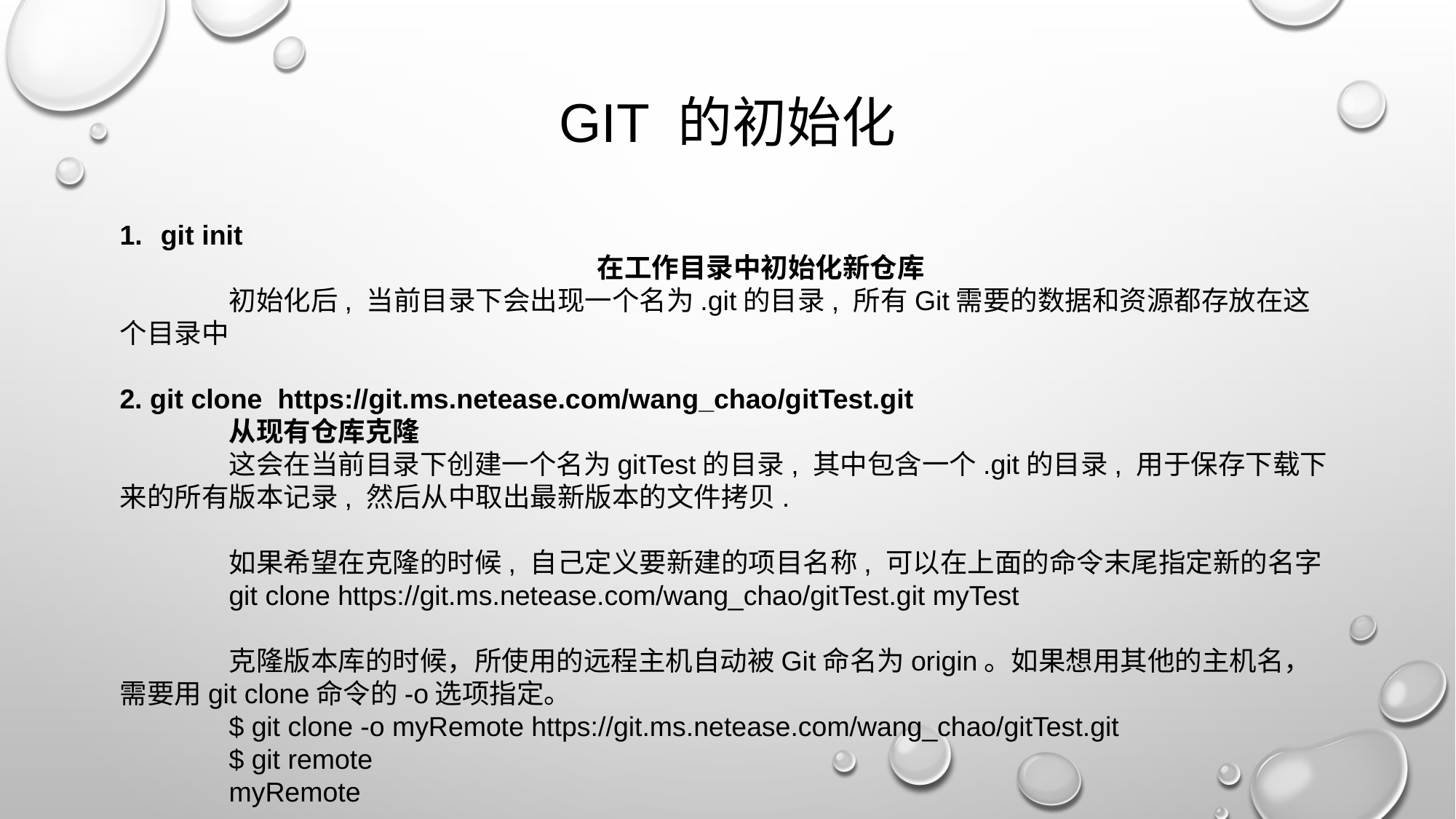

# git 的初始化
git init														在工作目录中初始化新仓库
	初始化后, 当前目录下会出现一个名为.git的目录, 所有Git需要的数据和资源都存放在这个目录中

2. git clone  https://git.ms.netease.com/wang_chao/gitTest.git 		    			从现有仓库克隆
	这会在当前目录下创建一个名为gitTest的目录, 其中包含一个.git的目录, 用于保存下载下来的所有版本记录, 然后从中取出最新版本的文件拷贝.

	如果希望在克隆的时候, 自己定义要新建的项目名称, 可以在上面的命令末尾指定新的名字
	git clone https://git.ms.netease.com/wang_chao/gitTest.git myTest

	克隆版本库的时候，所使用的远程主机自动被Git命名为origin。如果想用其他的主机名，需要用git clone命令的-o选项指定。
	$ git clone -o myRemote https://git.ms.netease.com/wang_chao/gitTest.git
	$ git remote
	myRemote